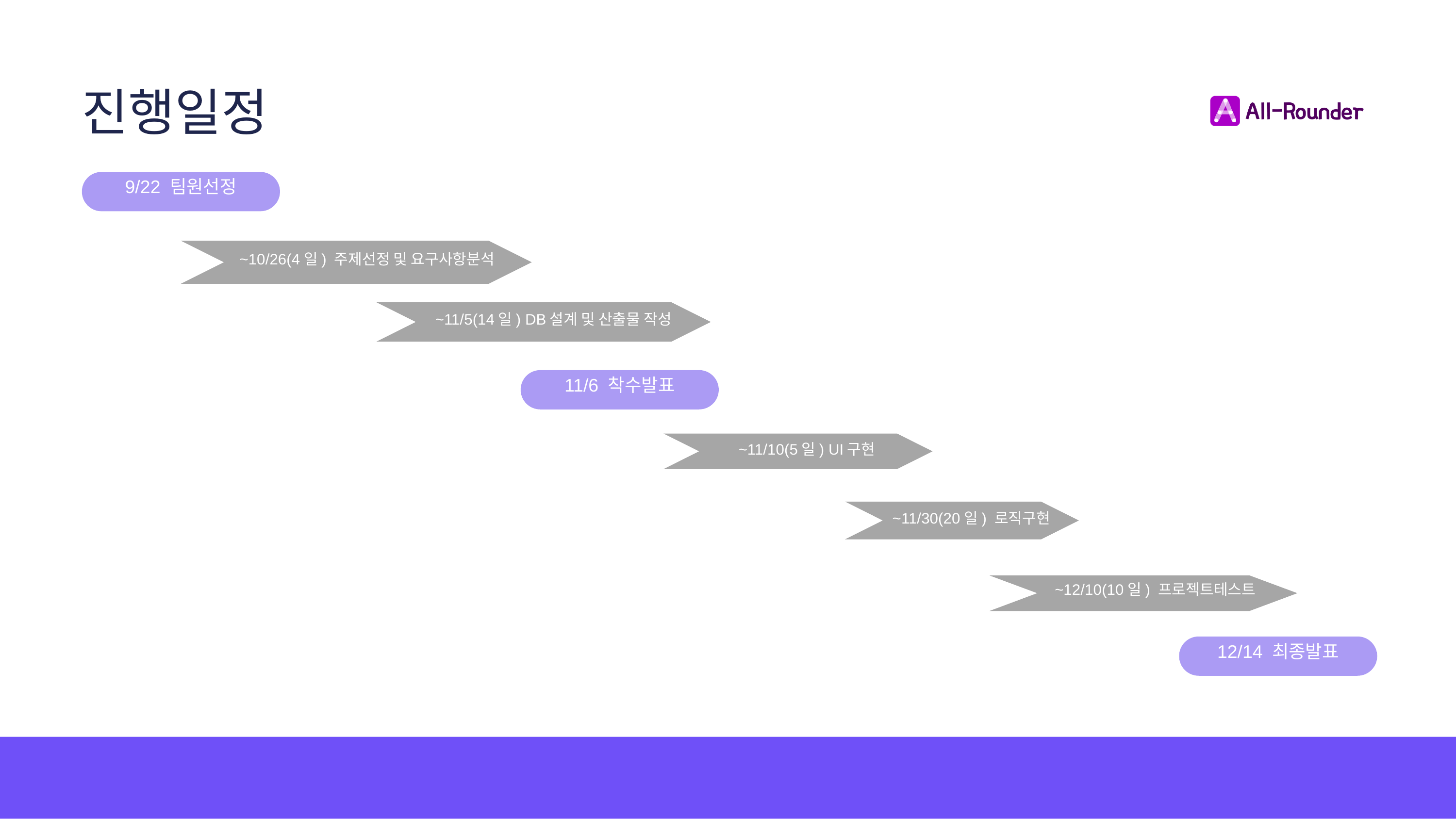

진행일정

9/22 팀원선정

~10/26(4일) 주제선정 및 요구사항분석

~11/5(14일) DB설계 및 산출물 작성

11/6 착수발표

~11/10(5일) UI구현

~11/30(20일) 로직구현

~12/10(10일) 프로젝트테스트

12/14 최종발표